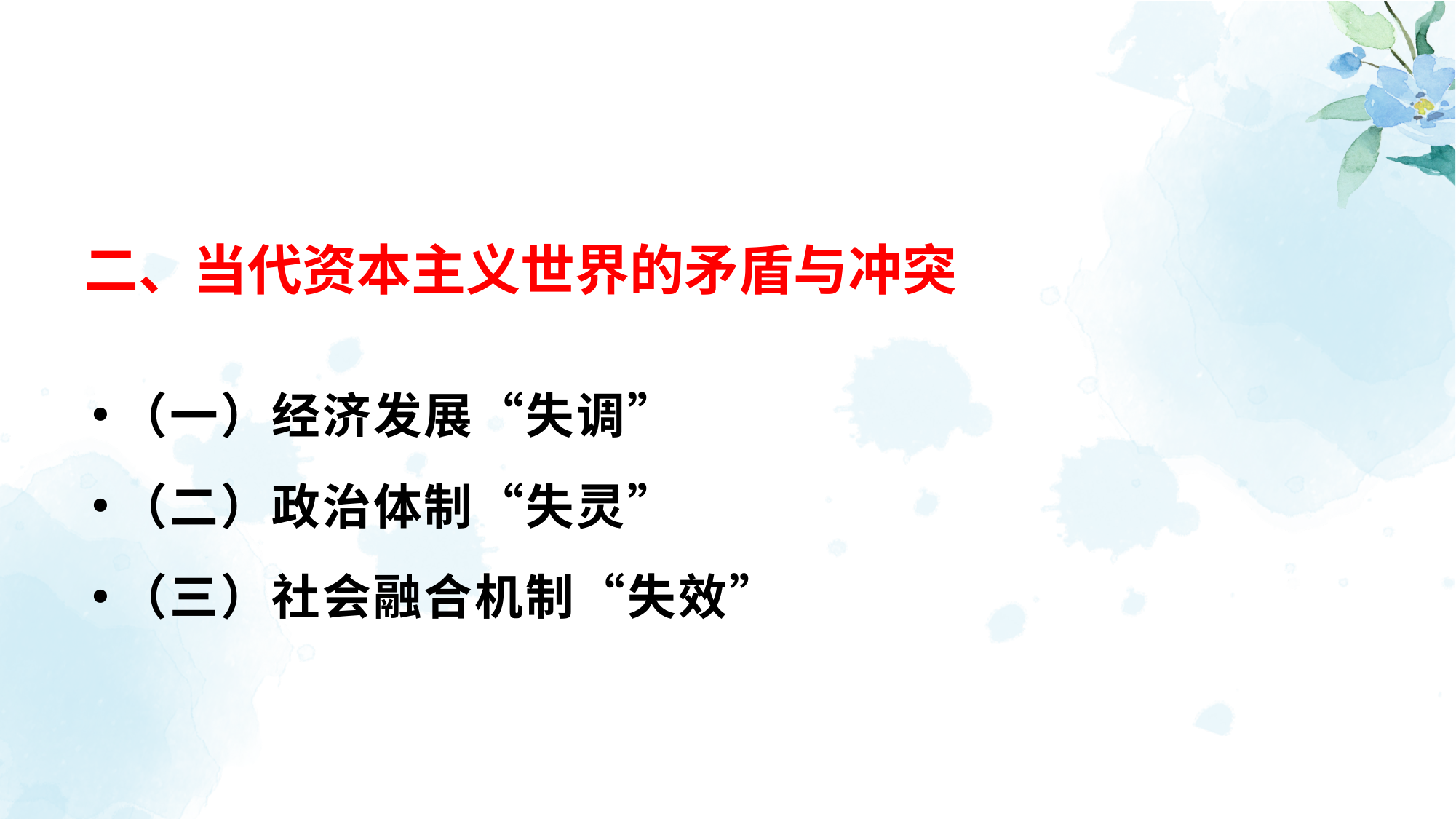

# 二、当代资本主义世界的矛盾与冲突
（一）经济发展“失调”
（二）政治体制“失灵”
（三）社会融合机制“失效”